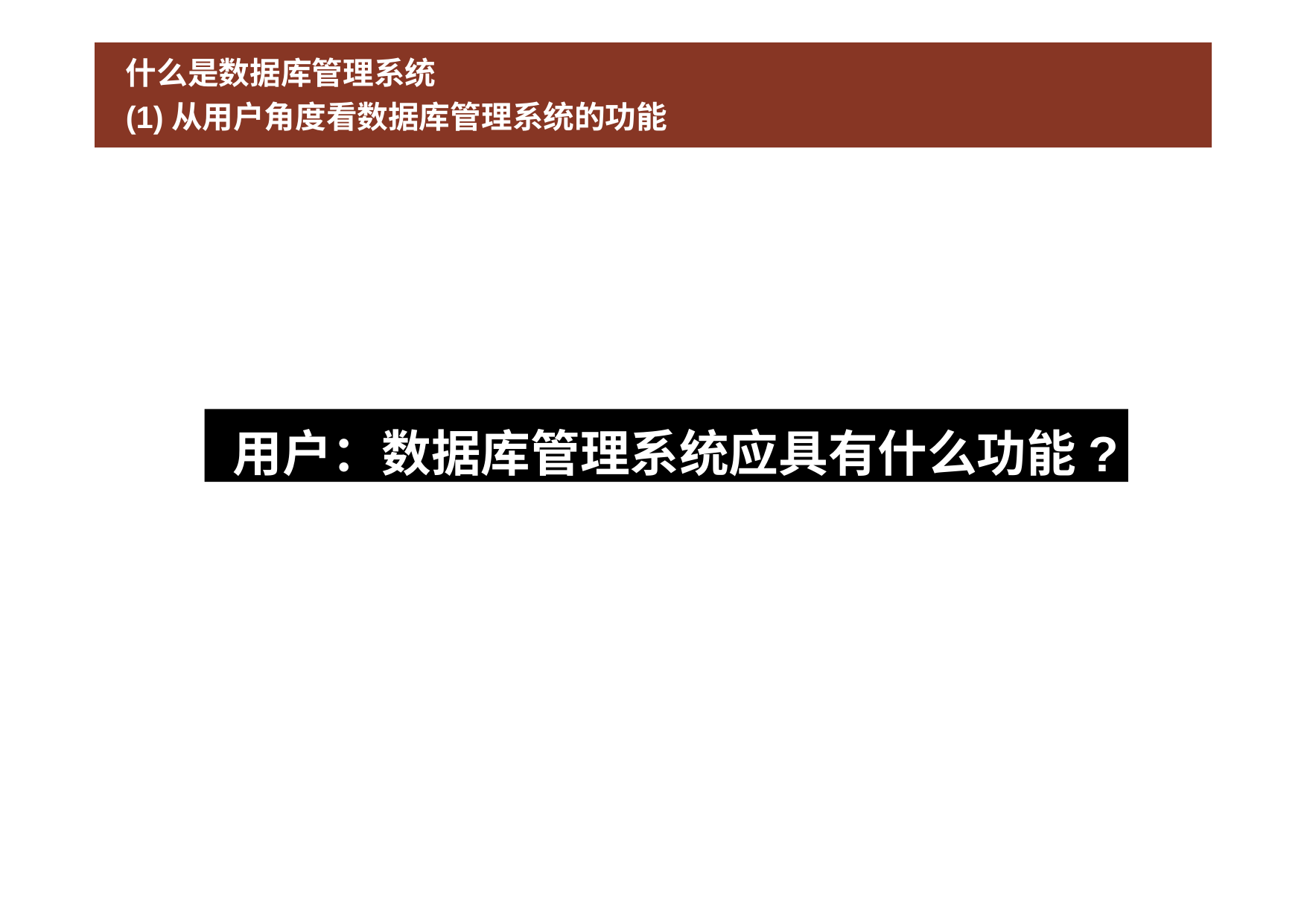

# 什么是数据库管理系统
(1)从用户角度看数据库管理系统的功能
用户：数据库管理系统应具有什么功能?